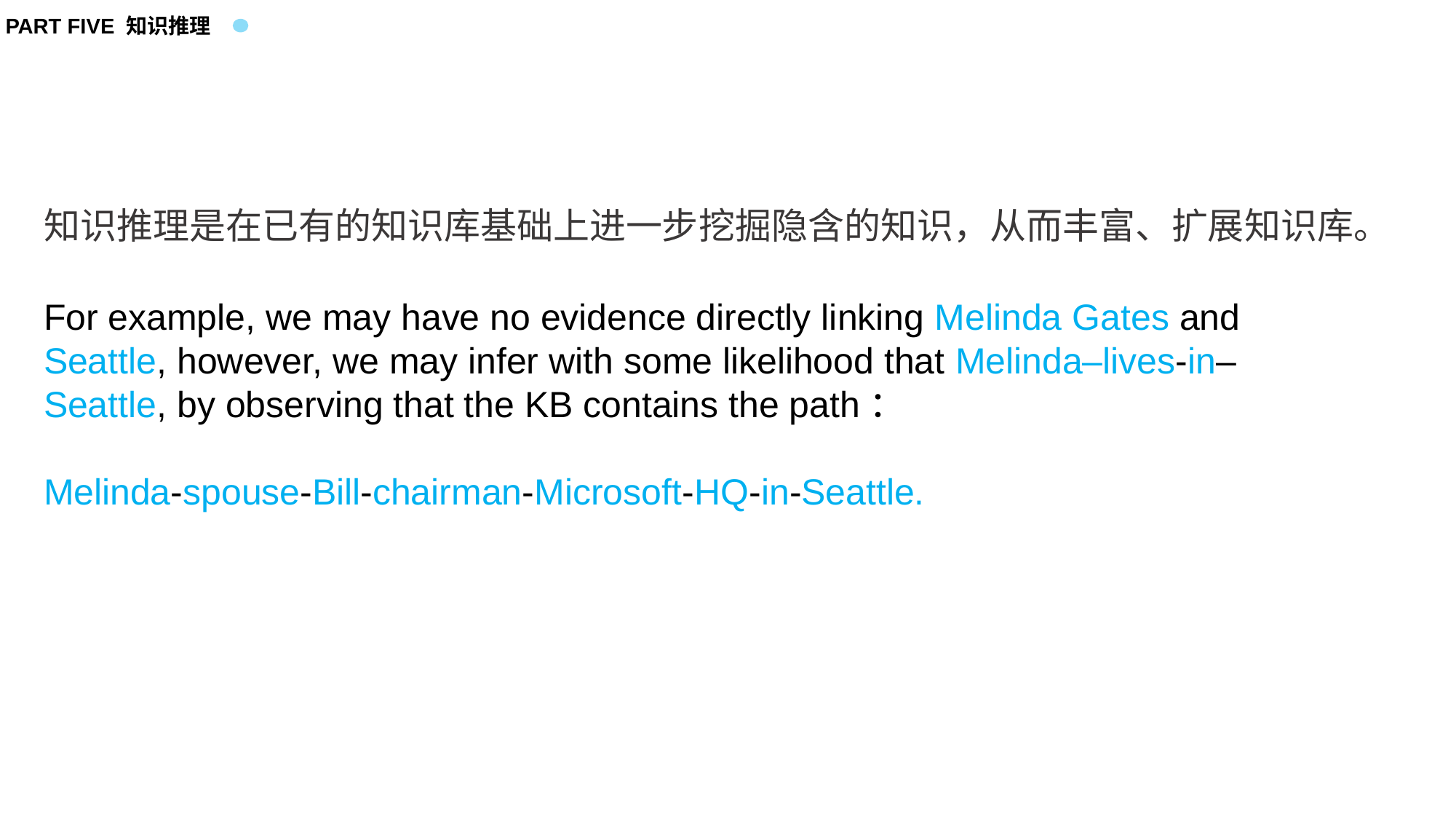

PART FIVE 知识推理

知识推理是在已有的知识库基础上进一步挖掘隐含的知识，从而丰富、扩展知识库。
For example, we may have no evidence directly linking Melinda Gates and Seattle, however, we may infer with some likelihood that Melinda–lives-in–Seattle, by observing that the KB contains the path：

Melinda-spouse-Bill-chairman-Microsoft-HQ-in-Seattle.